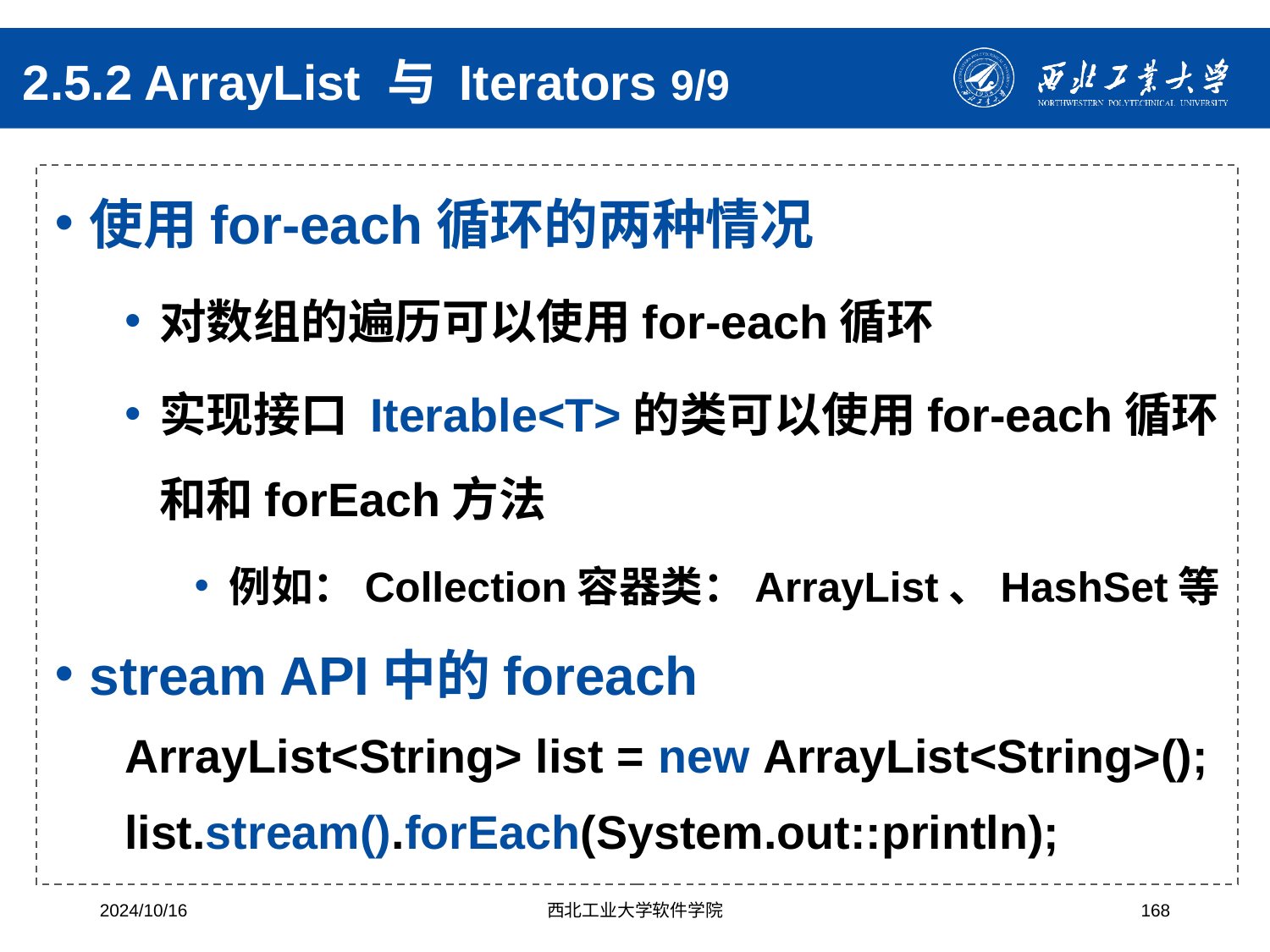

# 2.5.2 ArrayList 与 Iterators 9/9
使用for-each循环的两种情况
对数组的遍历可以使用for-each循环
实现接口 Iterable<T>的类可以使用for-each循环和和forEach方法
例如：Collection容器类：ArrayList、HashSet等
stream API中的foreach
ArrayList<String> list = new ArrayList<String>();
list.stream().forEach(System.out::println);
2024/10/16
西北工业大学软件学院
168